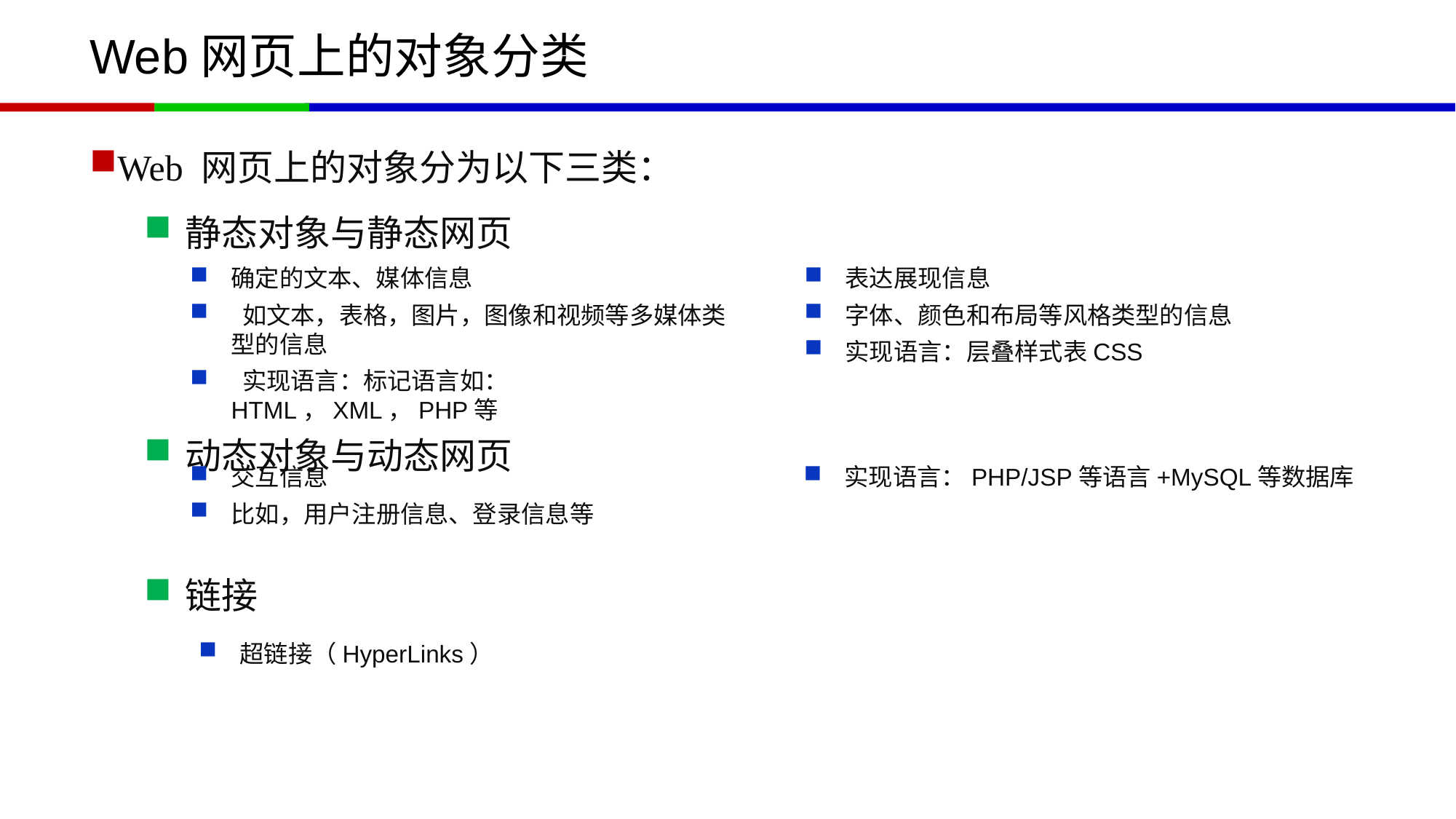

# Web网页上的对象分类
Web 网页上的对象分为以下三类：
静态对象与静态网页

动态对象与动态网页

链接
超链接（HyperLinks）
确定的文本、媒体信息
 如文本，表格，图片，图像和视频等多媒体类型的信息
 实现语言：标记语言如：HTML，XML，PHP等
表达展现信息
字体、颜色和布局等风格类型的信息
实现语言：层叠样式表CSS
交互信息
比如，用户注册信息、登录信息等
实现语言：PHP/JSP等语言+MySQL等数据库
109